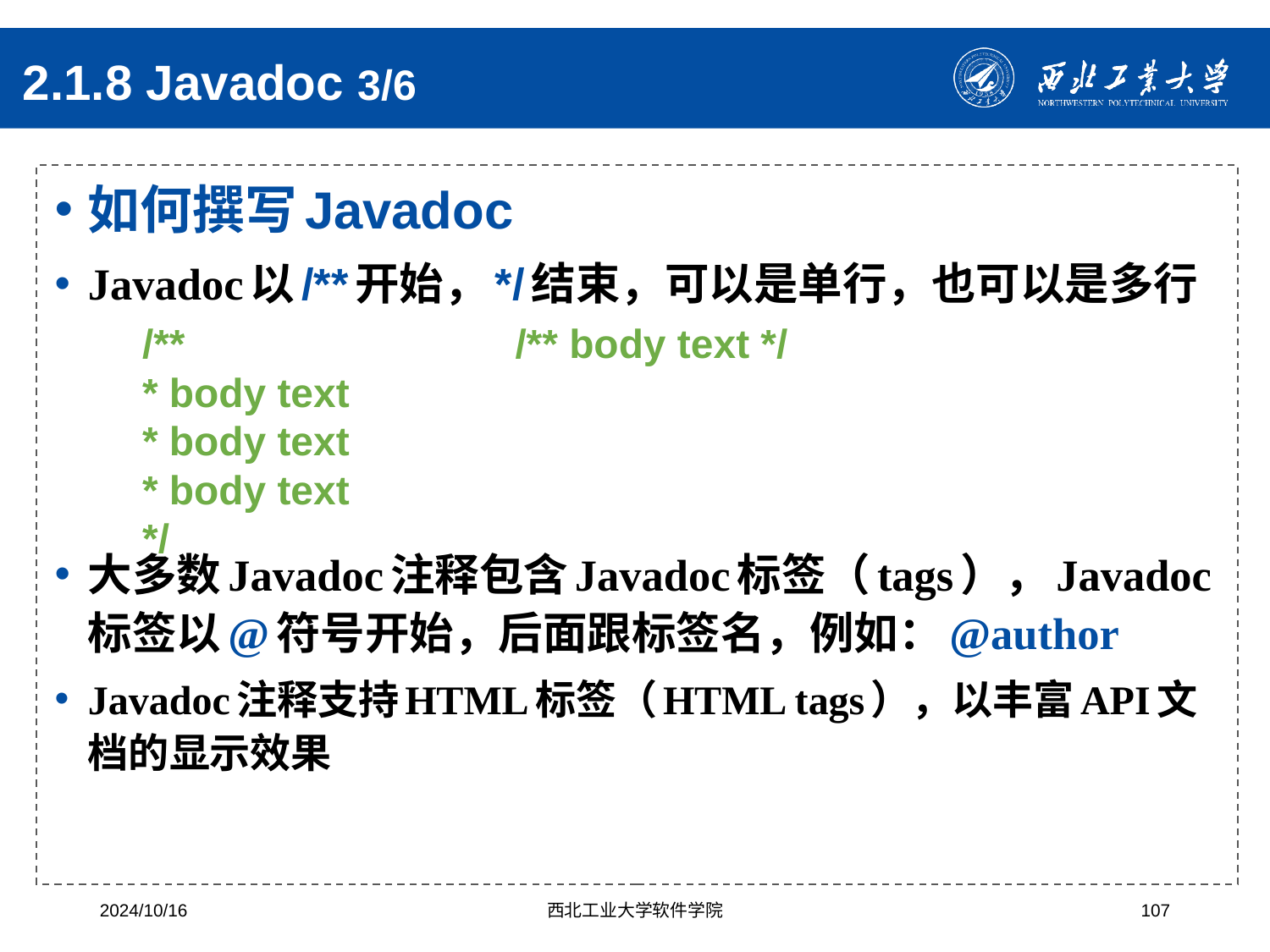

# 2.1.8 Javadoc 3/6
如何撰写Javadoc
Javadoc以/**开始，*/结束，可以是单行，也可以是多行

大多数Javadoc注释包含Javadoc标签（tags），Javadoc标签以@符号开始，后面跟标签名，例如：@author
Javadoc注释支持HTML标签（HTML tags），以丰富API文档的显示效果
/**
* body text
* body text
* body text
*/
/** body text */
2024/10/16
西北工业大学软件学院
107